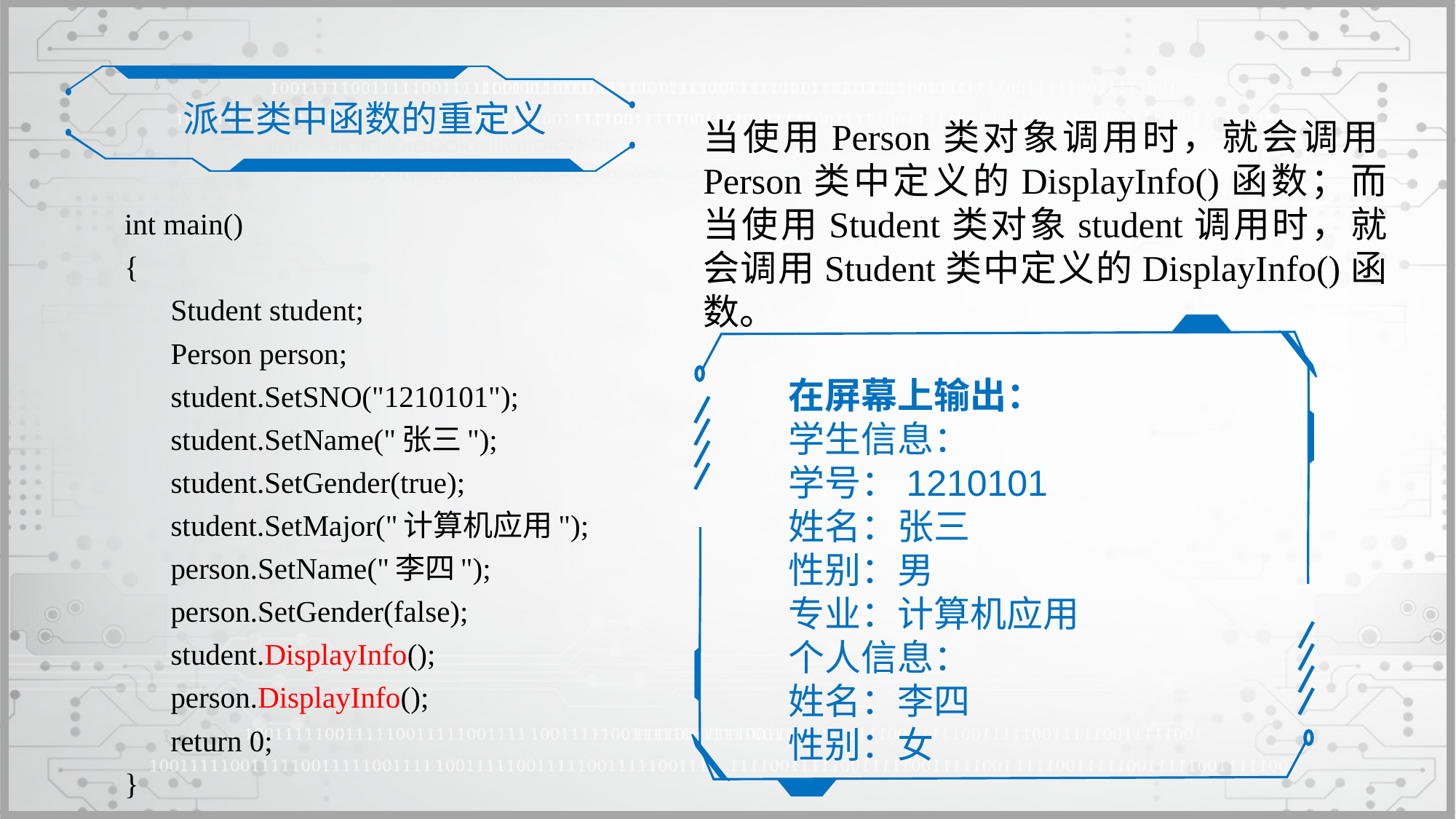

派生类中函数的重定义
当使用Person类对象调用时，就会调用Person类中定义的DisplayInfo()函数；而当使用Student类对象student调用时，就会调用Student类中定义的DisplayInfo()函数。
int main()
{
	Student student;
	Person person;
	student.SetSNO("1210101");
	student.SetName("张三");
	student.SetGender(true);
	student.SetMajor("计算机应用");
	person.SetName("李四");
	person.SetGender(false);
	student.DisplayInfo();
	person.DisplayInfo();
	return 0;
}

在屏幕上输出：
学生信息：
学号：1210101
姓名：张三
性别：男
专业：计算机应用
个人信息：
姓名：李四
性别：女